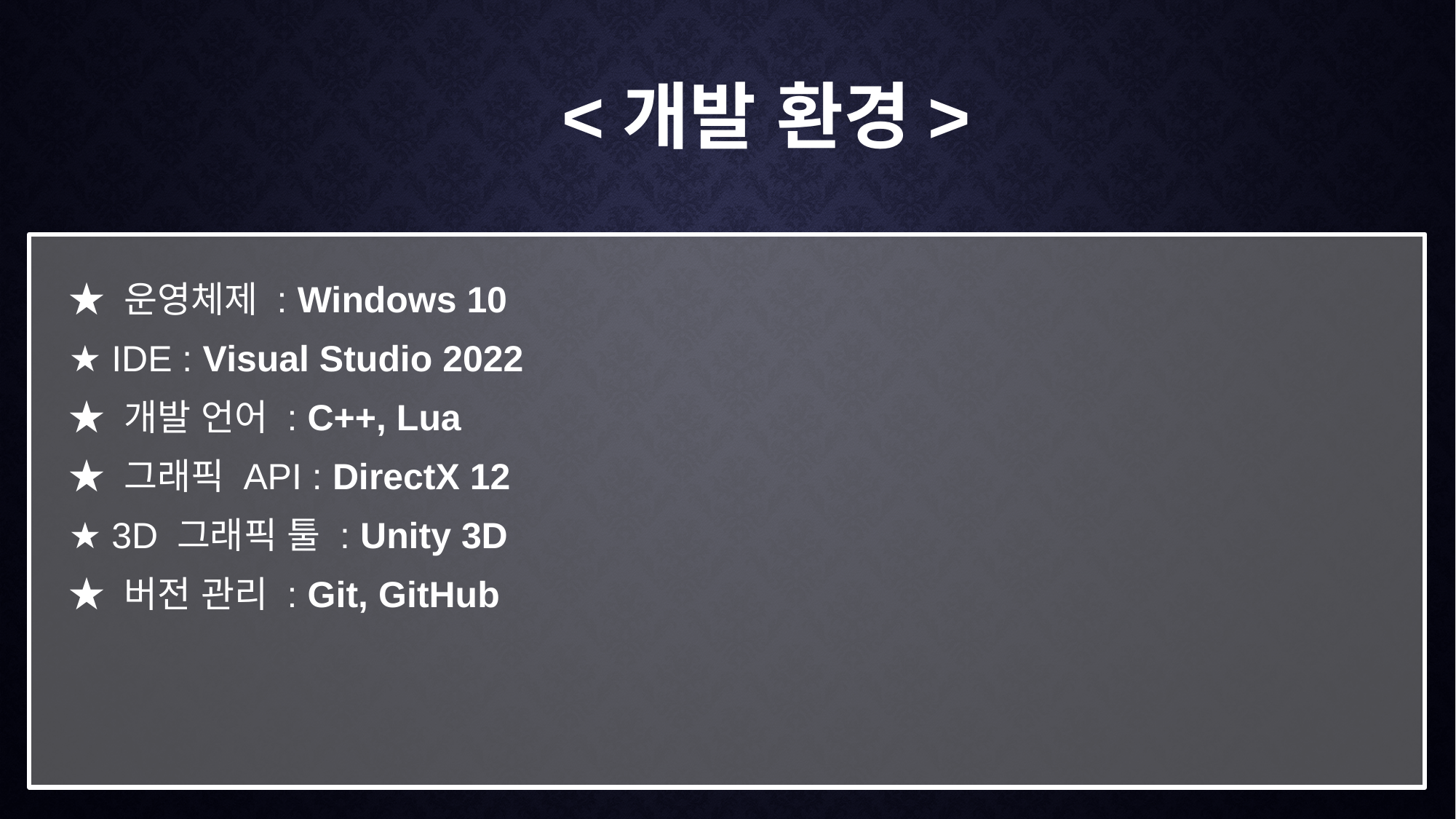

<개발 환경>
★ 운영체제 : Windows 10
★ IDE : Visual Studio 2022
★ 개발 언어 : C++, Lua
★ 그래픽 API : DirectX 12
★ 3D 그래픽 툴 : Unity 3D
★ 버전 관리 : Git, GitHub